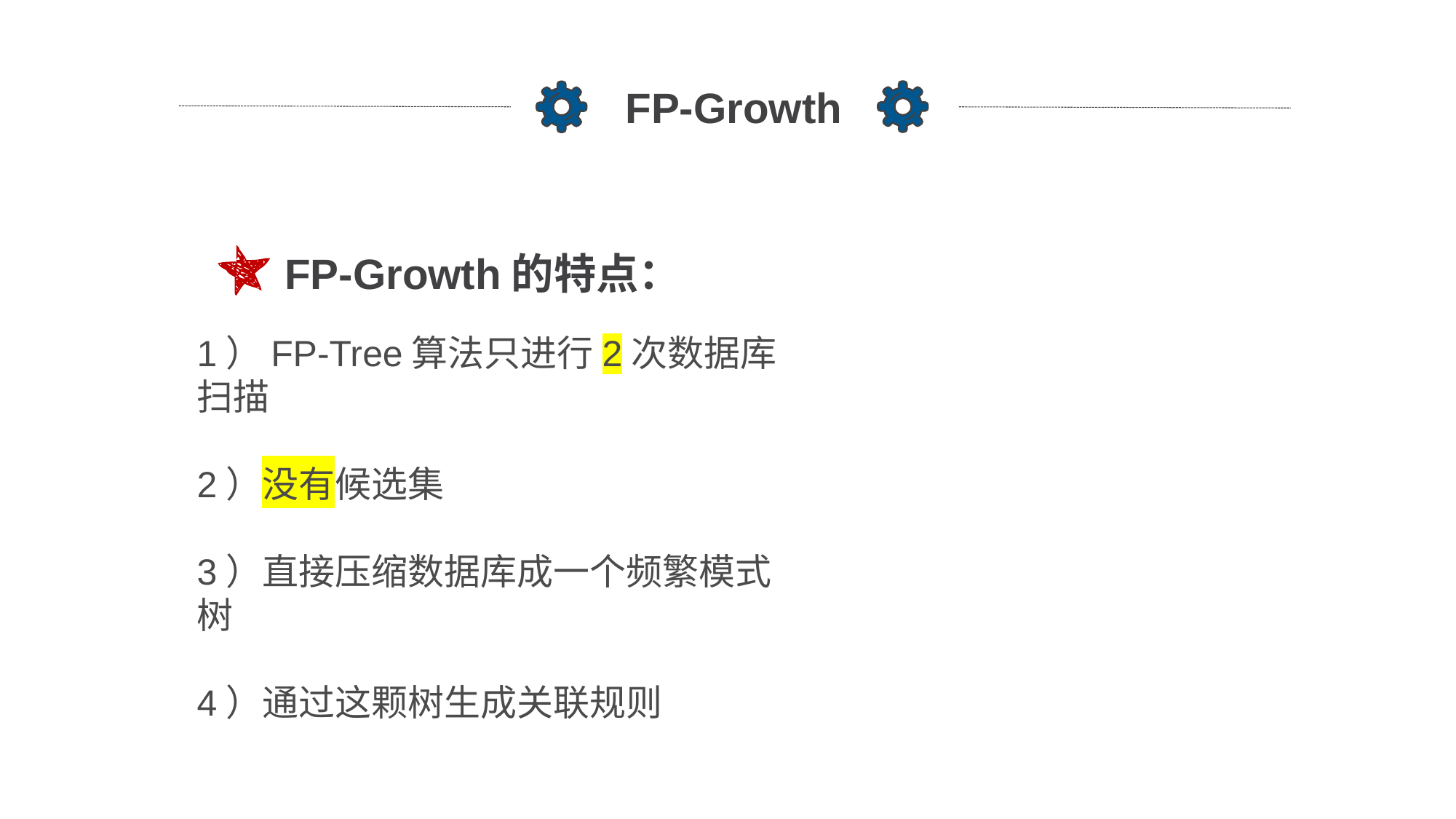

FP-Growth
FP-Growth的特点：

1）FP-Tree算法只进行2次数据库扫描

2）没有候选集

3）直接压缩数据库成一个频繁模式树

4）通过这颗树生成关联规则